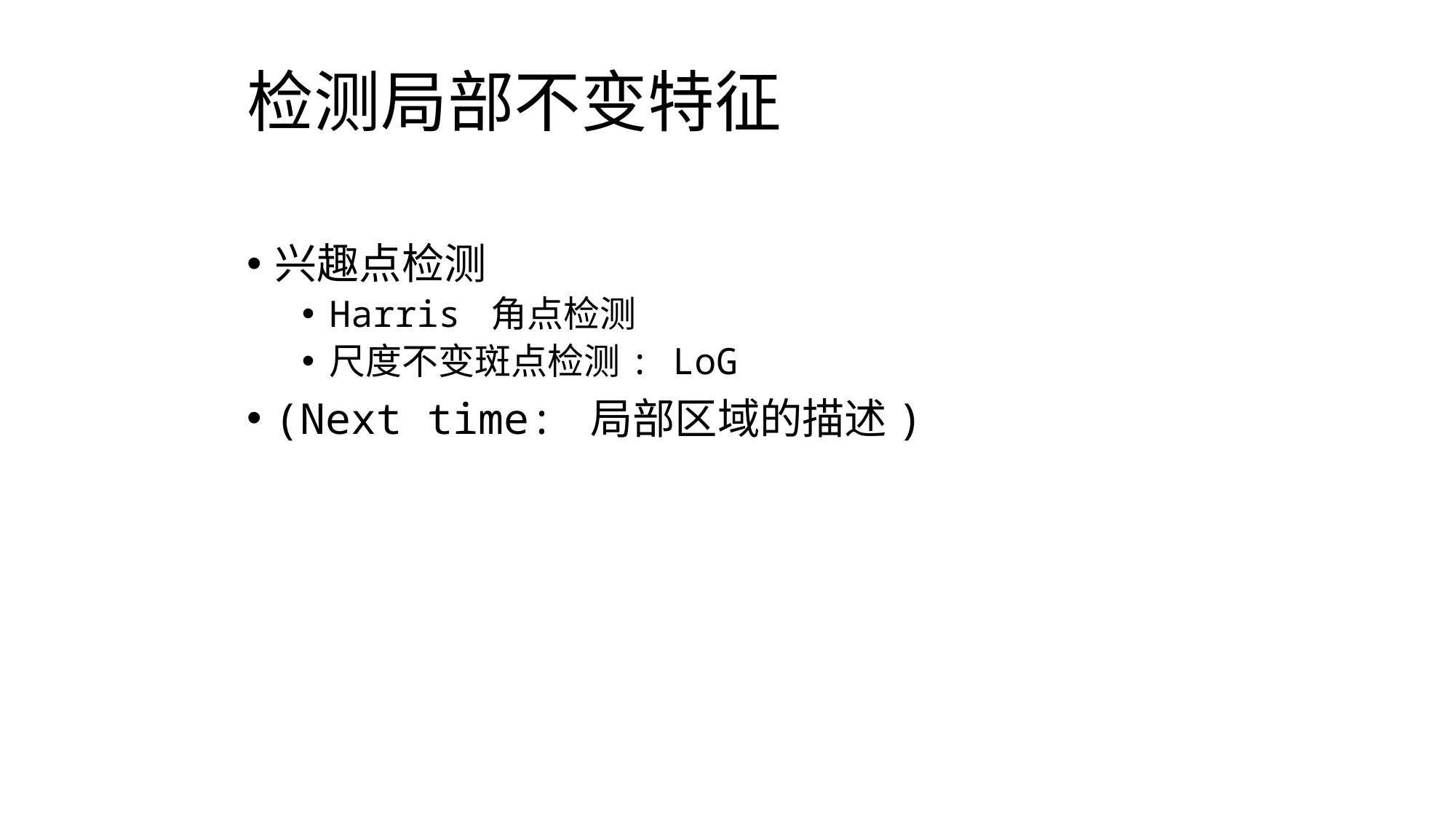

# 检测局部不变特征

兴趣点检测
Harris 角点检测
尺度不变斑点检测: LoG
(Next time: 局部区域的描述)